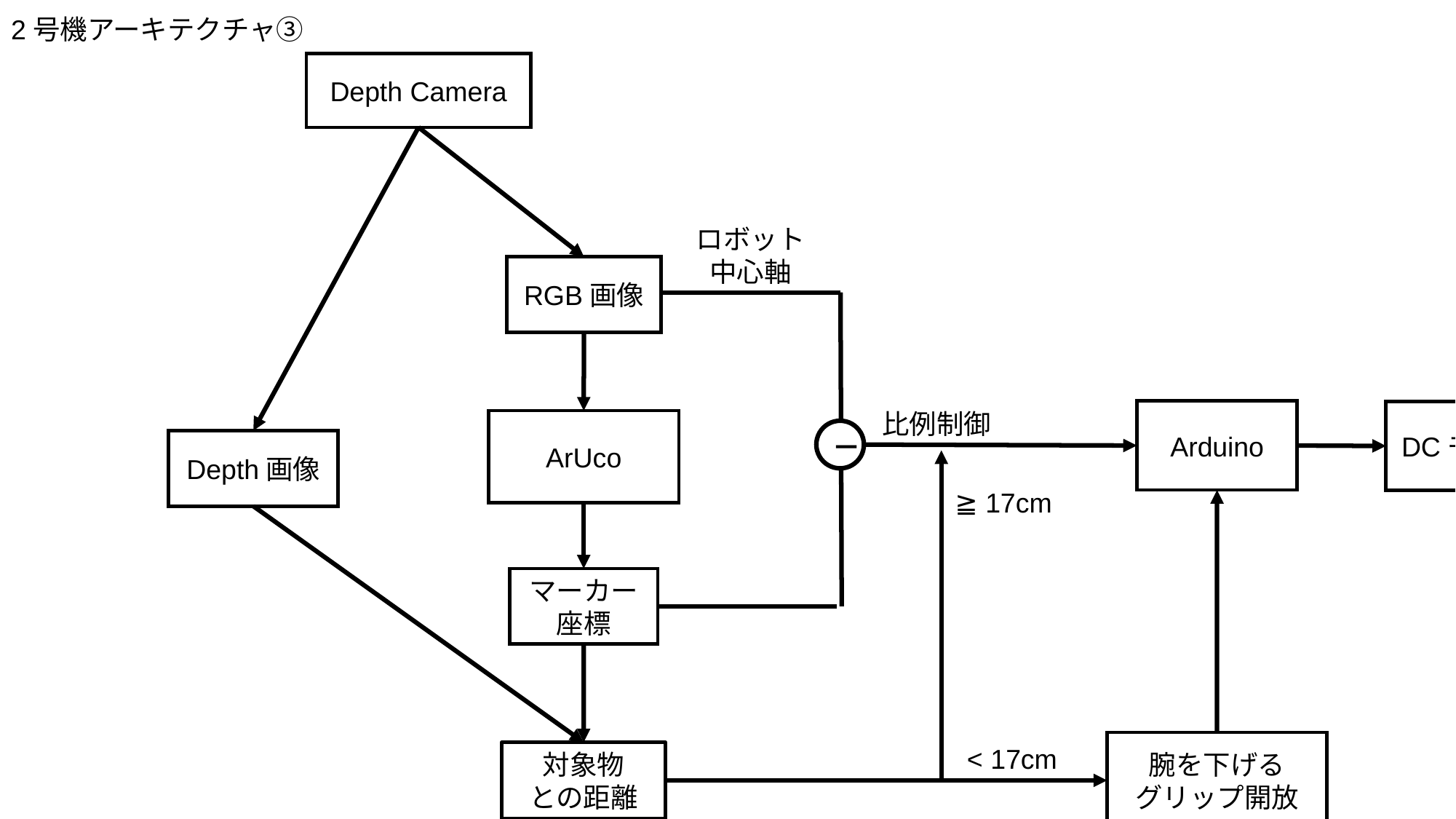

2号機アーキテクチャ③
Depth Camera
ロボット
中心軸
RGB画像
Arduino
比例制御
DCモーター
ArUco
−
Depth画像
≧ 17cm
マーカー座標
腕を下げる
グリップ開放
< 17cm
対象物
との距離
②